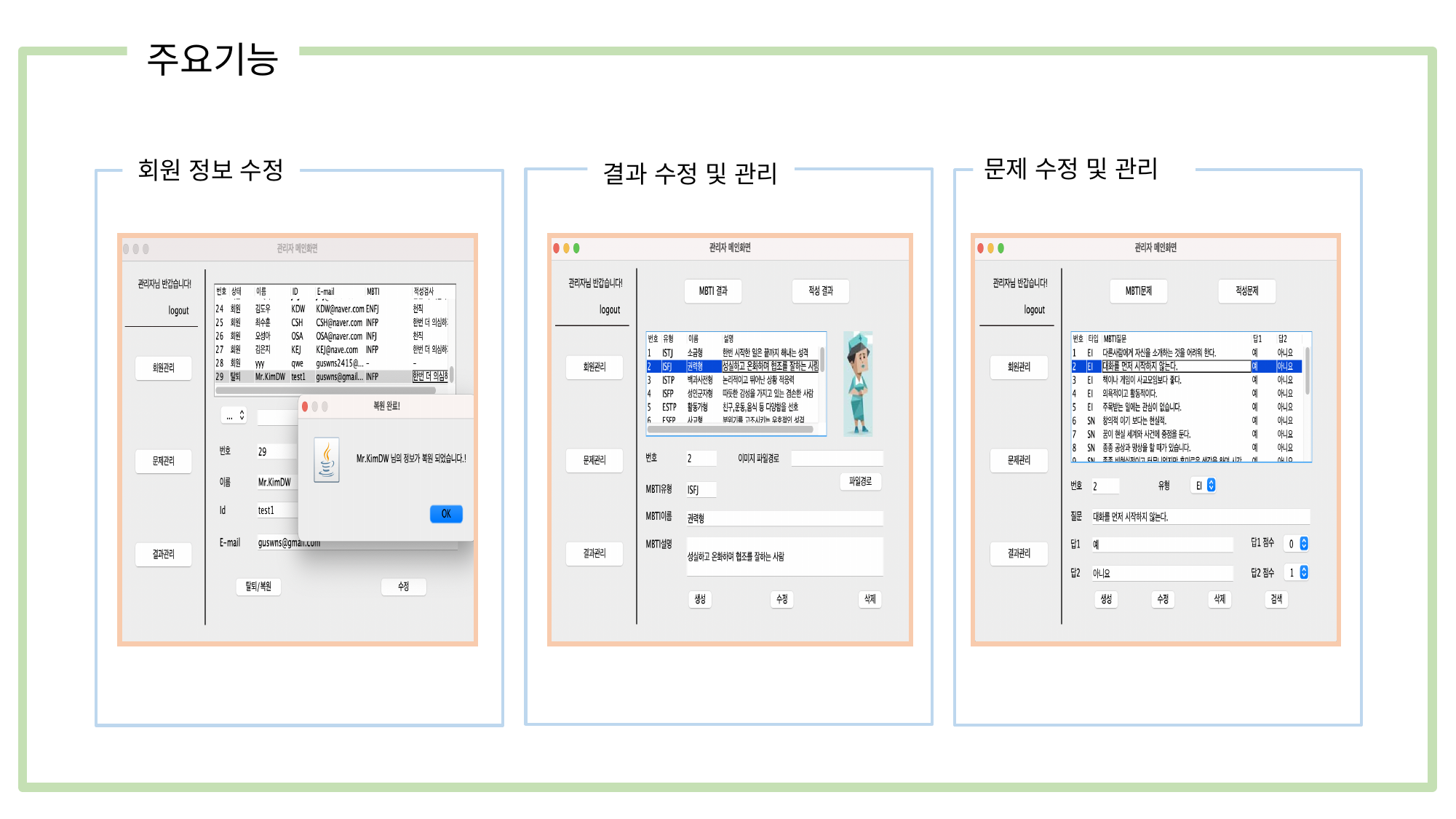

주요기능

문제 수정 및 관리
회원 정보 수정
결과 수정 및 관리